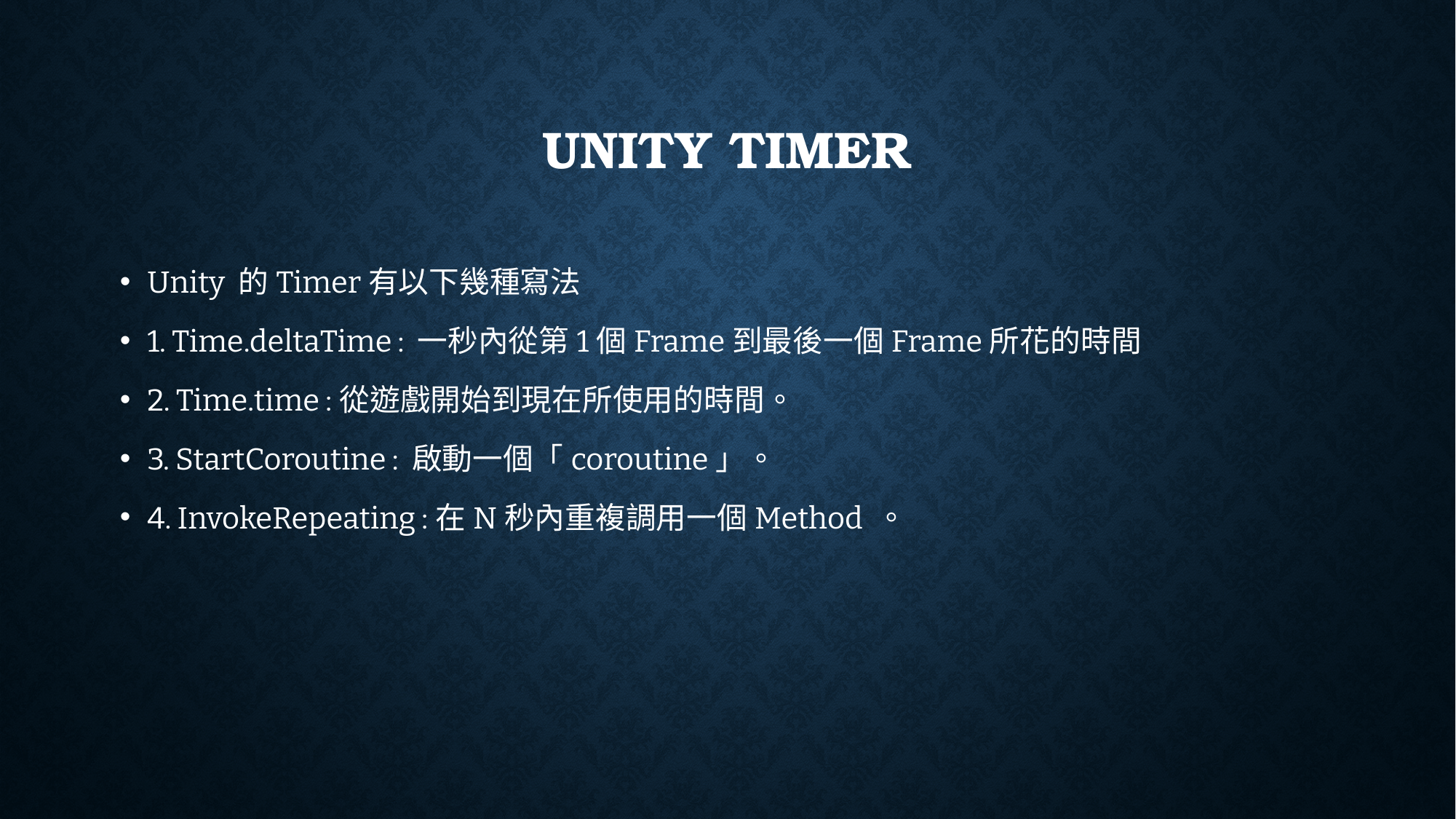

# Unity Timer
Unity 的Timer有以下幾種寫法
1. Time.deltaTime : 一秒內從第1個Frame到最後一個Frame所花的時間
2. Time.time :從遊戲開始到現在所使用的時間。
3. StartCoroutine : 啟動一個「coroutine」。
4. InvokeRepeating :在N秒內重複調用一個Method 。